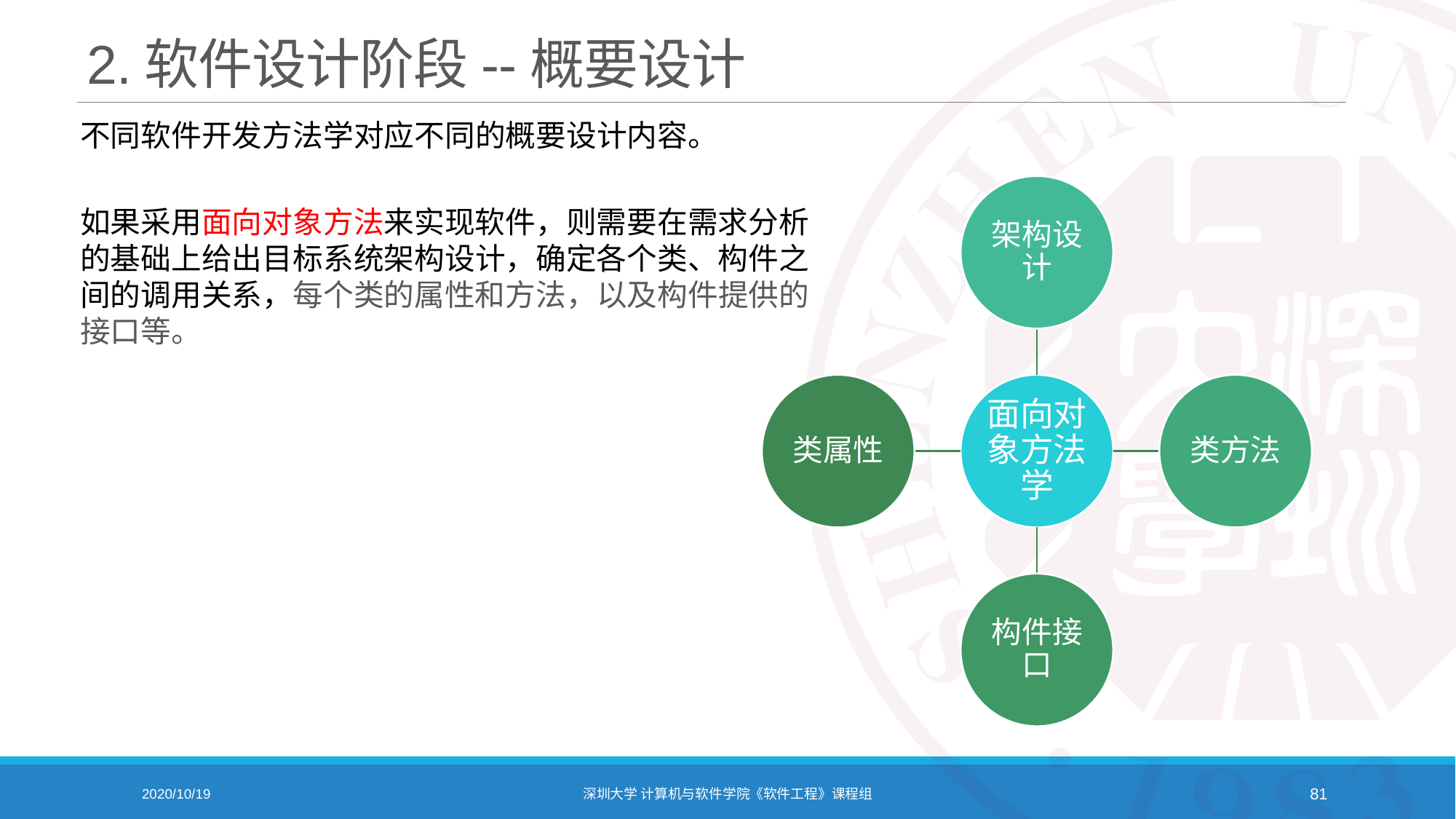

# 2.软件设计阶段--概要设计
不同软件开发方法学对应不同的概要设计内容。

面向对象方法学

架构设计

类方法

构件接口

类属性
如果采用面向对象方法来实现软件，则需要在需求分析的基础上给出目标系统架构设计，确定各个类、构件之间的调用关系，每个类的属性和方法，以及构件提供的接口等。
2020/10/19
深圳大学 计算机与软件学院《软件工程》课程组
81